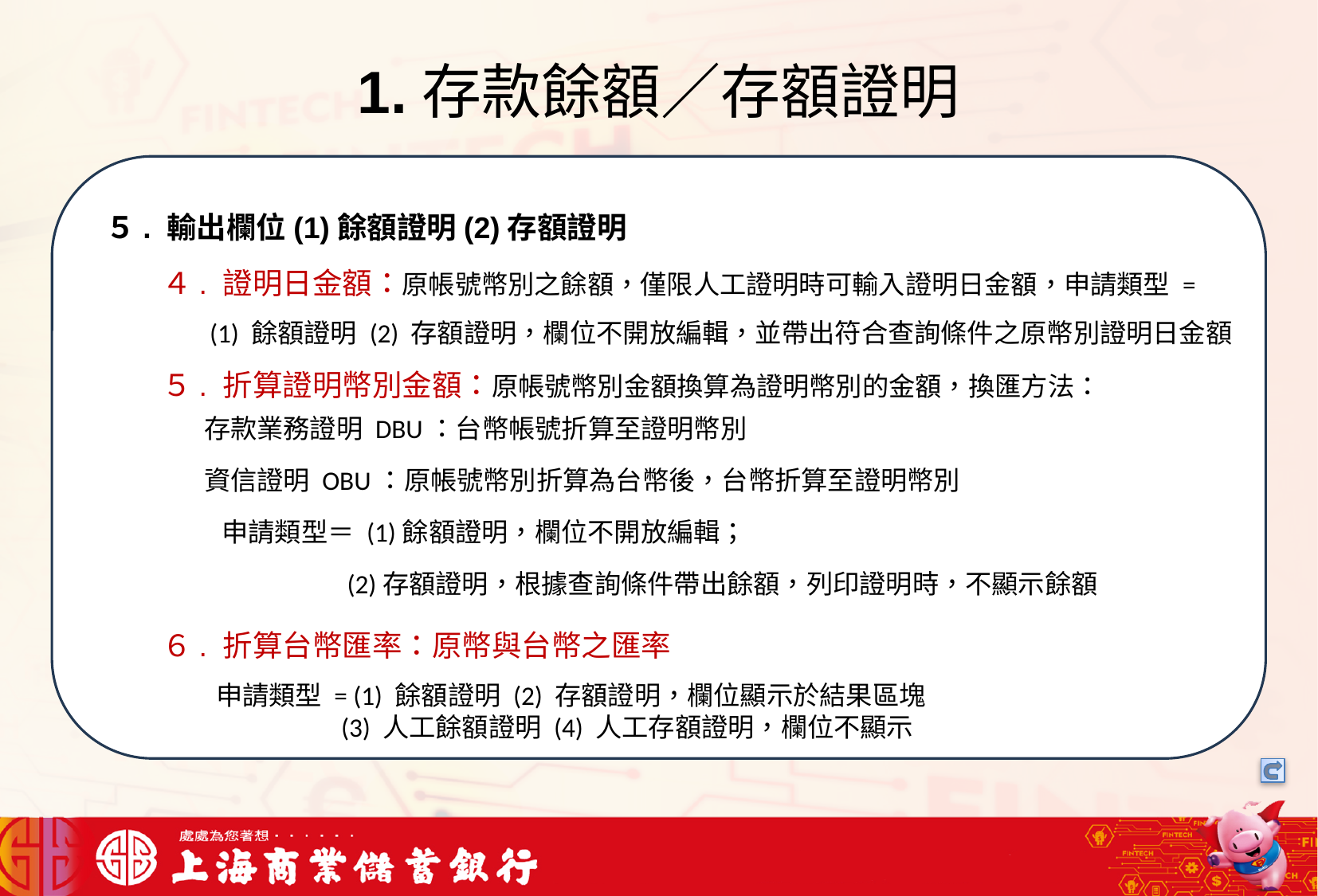

# 1.存款餘額／存額證明
我們可以將信用卡相關資料存在一個檔案中，將這些檔案中的文字進行詞向量的轉換，把文字轉成數字向量存在向量資料庫中，透過檢索器在向量資料庫搜尋與用戶問題最接近的資訊，透過生成器，生成最合適的答案回覆用戶
５. 輸出欄位(1)餘額證明(2)存額證明
４. 證明日金額：原帳號幣別之餘額，僅限人工證明時可輸入證明日金額，申請類型 =
        (1) 餘額證明 (2) 存額證明，欄位不開放編輯，並帶出符合查詢條件之原幣別證明日金額
５. 折算證明幣別金額：原帳號幣別金額換算為證明幣別的金額，換匯方法：
      存款業務證明 DBU：台幣帳號折算至證明幣別
      資信證明 OBU：原帳號幣別折算為台幣後，台幣折算至證明幣別
         申請類型＝ (1)餘額證明，欄位不開放編輯；
                               (2)存額證明，根據查詢條件帶出餘額，列印證明時，不顯示餘額
６. 折算台幣匯率：原幣與台幣之匯率
        申請類型 = (1) 餘額證明 (2) 存額證明，欄位顯示於結果區塊
                              (3) 人工餘額證明 (4) 人工存額證明，欄位不顯示